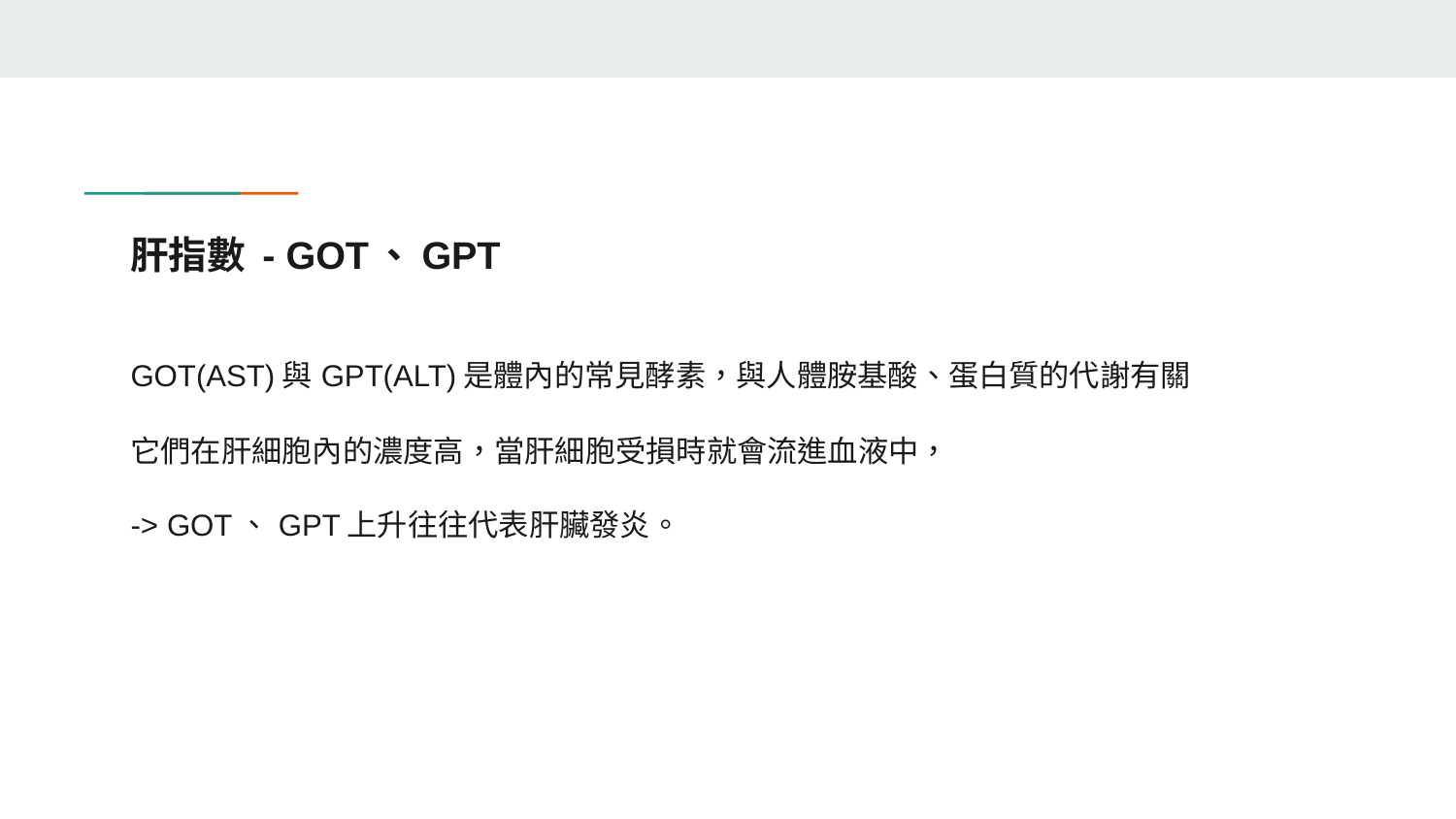

# 肝指數 - GOT、GPT
GOT(AST)與GPT(ALT)是體內的常見酵素，與人體胺基酸、蛋白質的代謝有關
它們在肝細胞內的濃度高，當肝細胞受損時就會流進血液中，
-> GOT、GPT上升往往代表肝臟發炎。